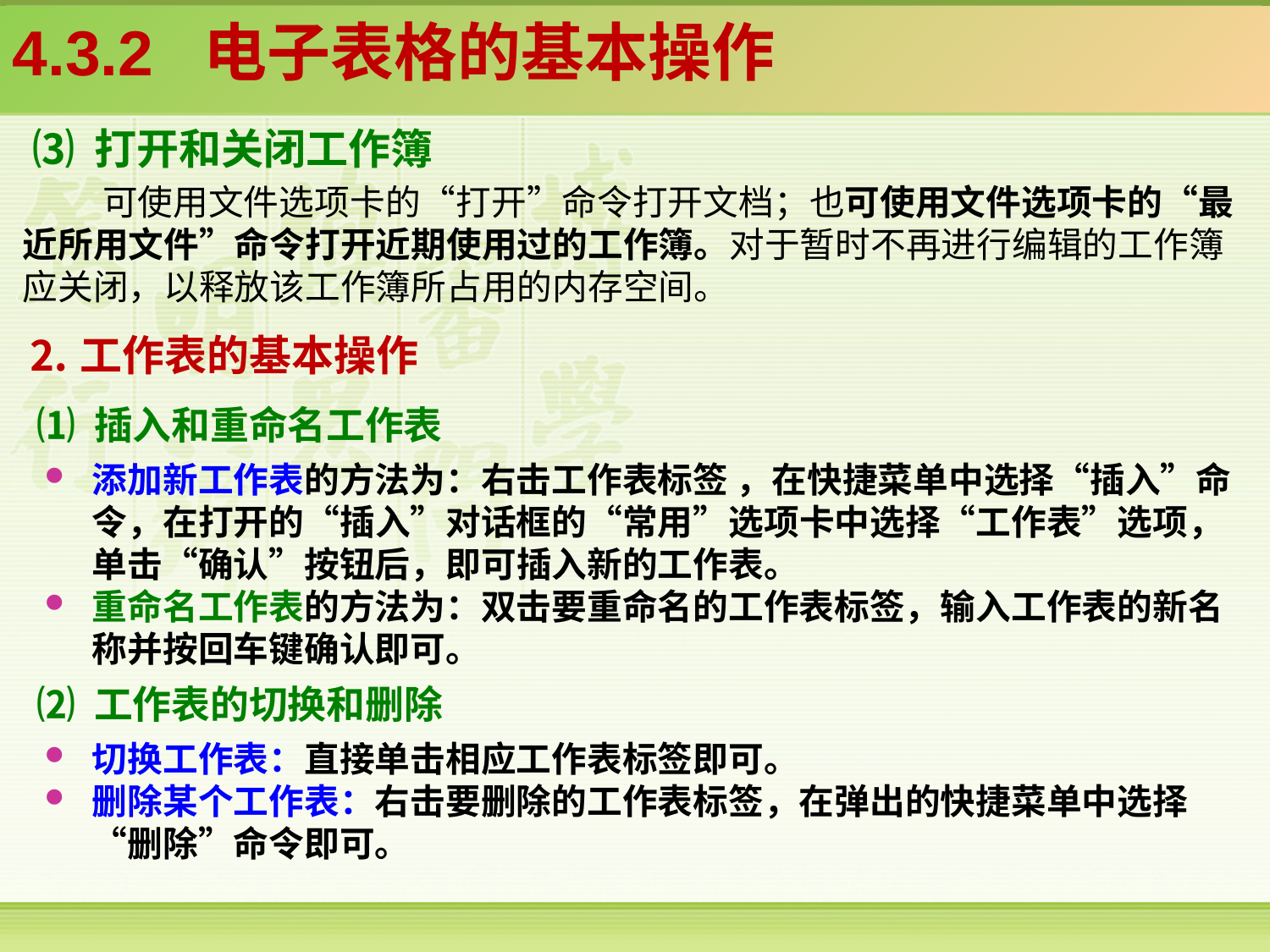

4.3.2  电子表格的基本操作
⑶ 打开和关闭工作簿
可使用文件选项卡的“打开”命令打开文档；也可使用文件选项卡的“最近所用文件”命令打开近期使用过的工作簿。对于暂时不再进行编辑的工作簿应关闭，以释放该工作簿所占用的内存空间。
⒉工作表的基本操作
⑴ 插入和重命名工作表
添加新工作表的方法为：右击工作表标签 ，在快捷菜单中选择“插入”命令，在打开的“插入”对话框的“常用”选项卡中选择“工作表”选项，单击“确认”按钮后，即可插入新的工作表。
重命名工作表的方法为：双击要重命名的工作表标签，输入工作表的新名称并按回车键确认即可。
⑵ 工作表的切换和删除
切换工作表：直接单击相应工作表标签即可。
删除某个工作表：右击要删除的工作表标签，在弹出的快捷菜单中选择“删除”命令即可。

60